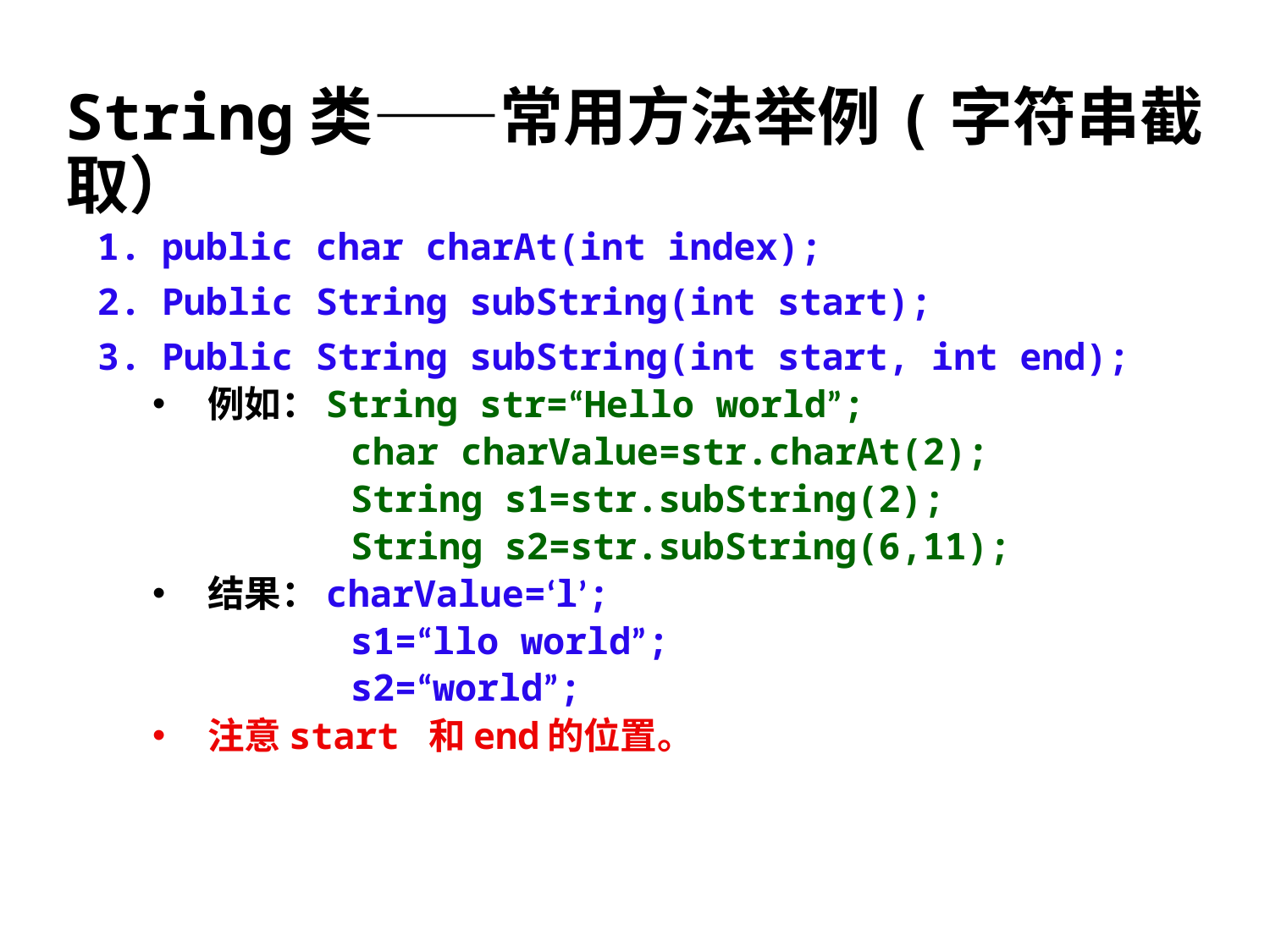

# String类——常用方法举例(字符串截取）
public char charAt(int index);
Public String subString(int start);
Public String subString(int start, int end);
例如：String str=“Hello world”;
         char charValue=str.charAt(2);
         String s1=str.subString(2);
         String s2=str.subString(6,11);
结果：charValue=‘l’;
         s1=“llo world”;
         s2=“world”;
注意start 和end的位置。